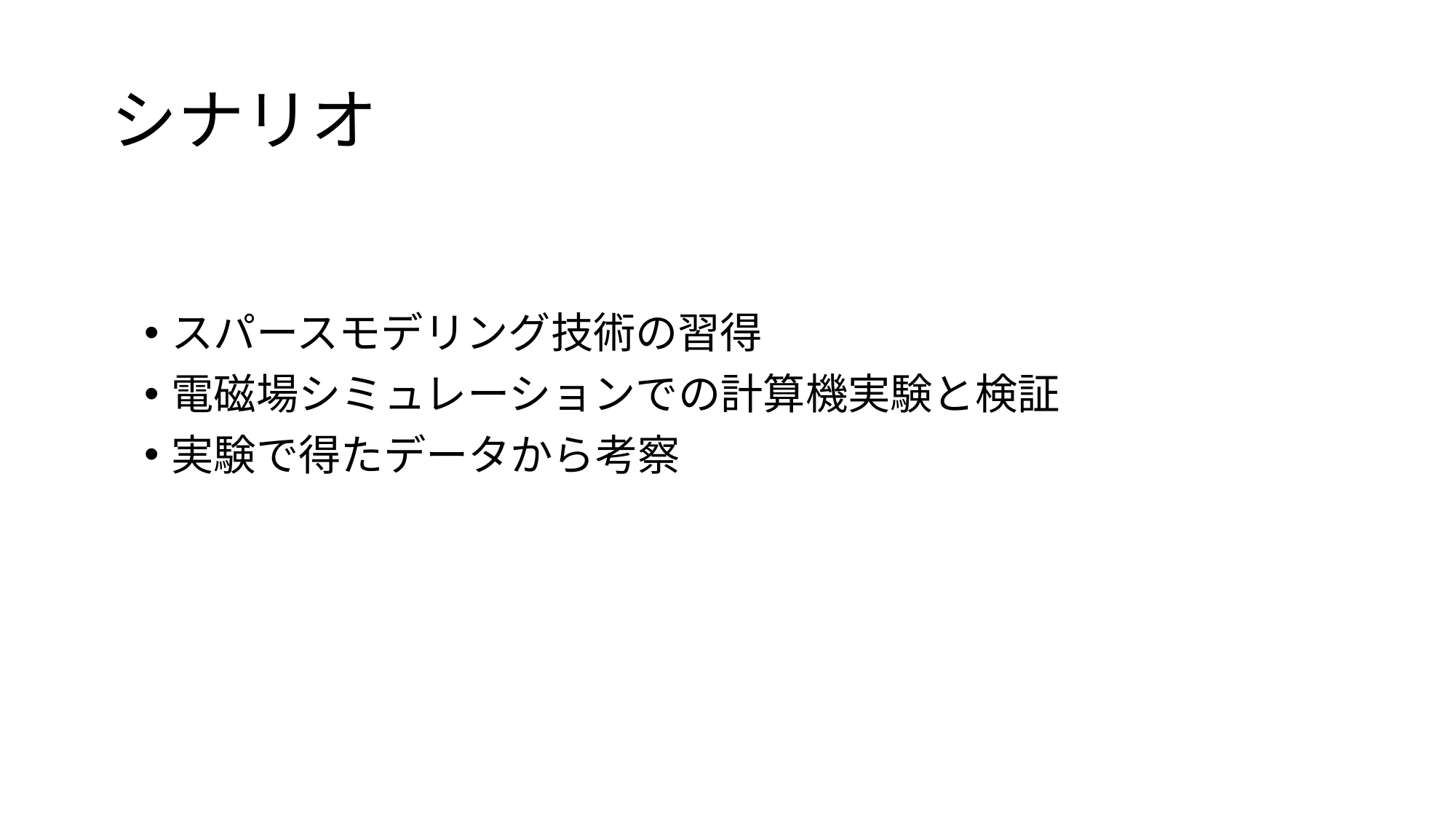

# シナリオ
スパースモデリング技術の習得
電磁場シミュレーションでの計算機実験と検証
実験で得たデータから考察